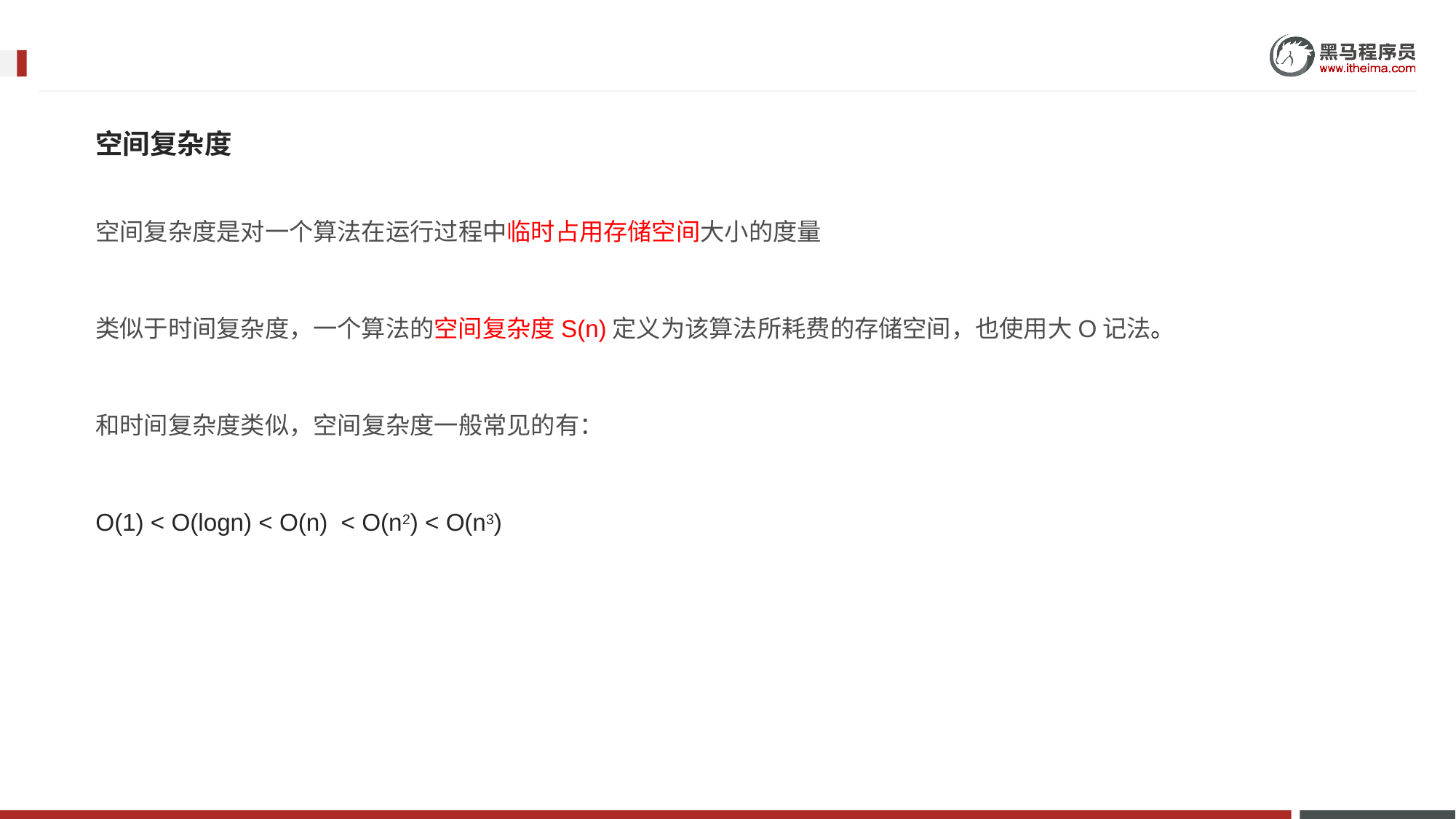

空间复杂度
空间复杂度是对一个算法在运行过程中临时占用存储空间大小的度量

类似于时间复杂度，一个算法的空间复杂度S(n)定义为该算法所耗费的存储空间，也使用大O记法。

和时间复杂度类似，空间复杂度一般常见的有：

O(1) < O(logn) < O(n)  < O(n2) < O(n3)